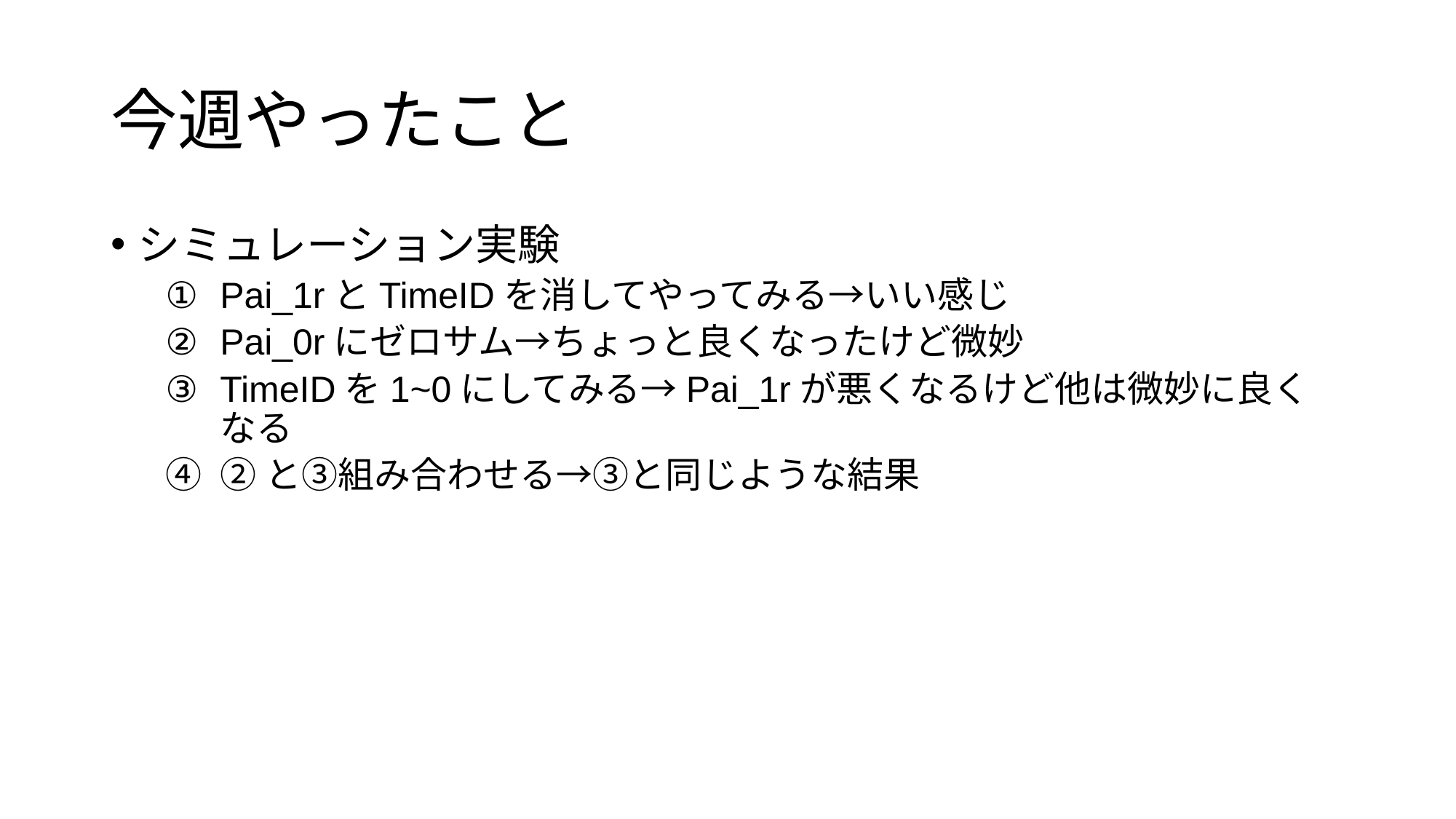

# 今週やったこと
シミュレーション実験
Pai_1rとTimeIDを消してやってみる→いい感じ
Pai_0rにゼロサム→ちょっと良くなったけど微妙
TimeIDを1~0にしてみる→Pai_1rが悪くなるけど他は微妙に良くなる
②と③組み合わせる→③と同じような結果